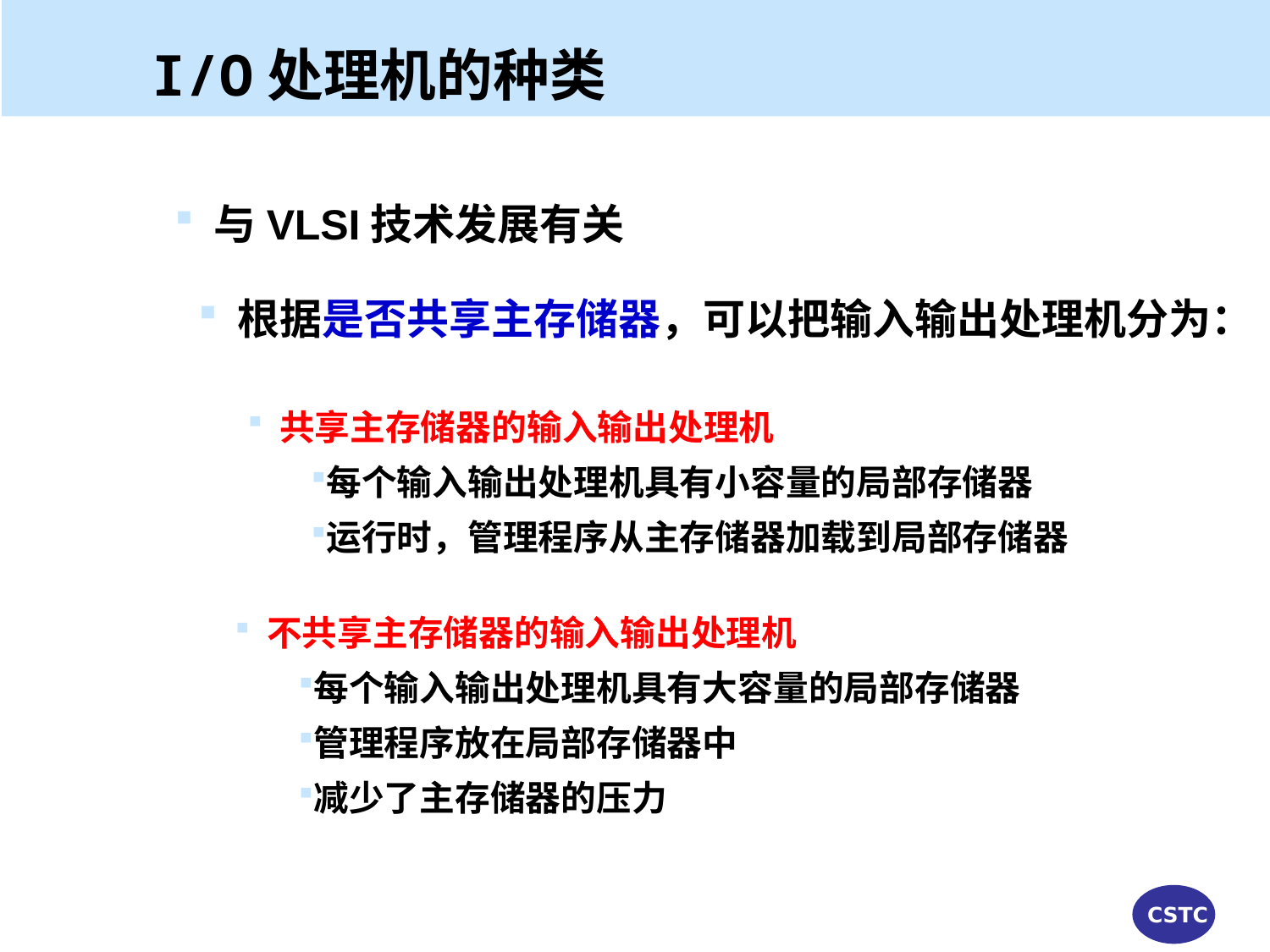

I/O处理机的种类
 与VLSI技术发展有关
 根据是否共享主存储器，可以把输入输出处理机分为：
 共享主存储器的输入输出处理机
每个输入输出处理机具有小容量的局部存储器
运行时，管理程序从主存储器加载到局部存储器
 不共享主存储器的输入输出处理机
每个输入输出处理机具有大容量的局部存储器
管理程序放在局部存储器中
减少了主存储器的压力